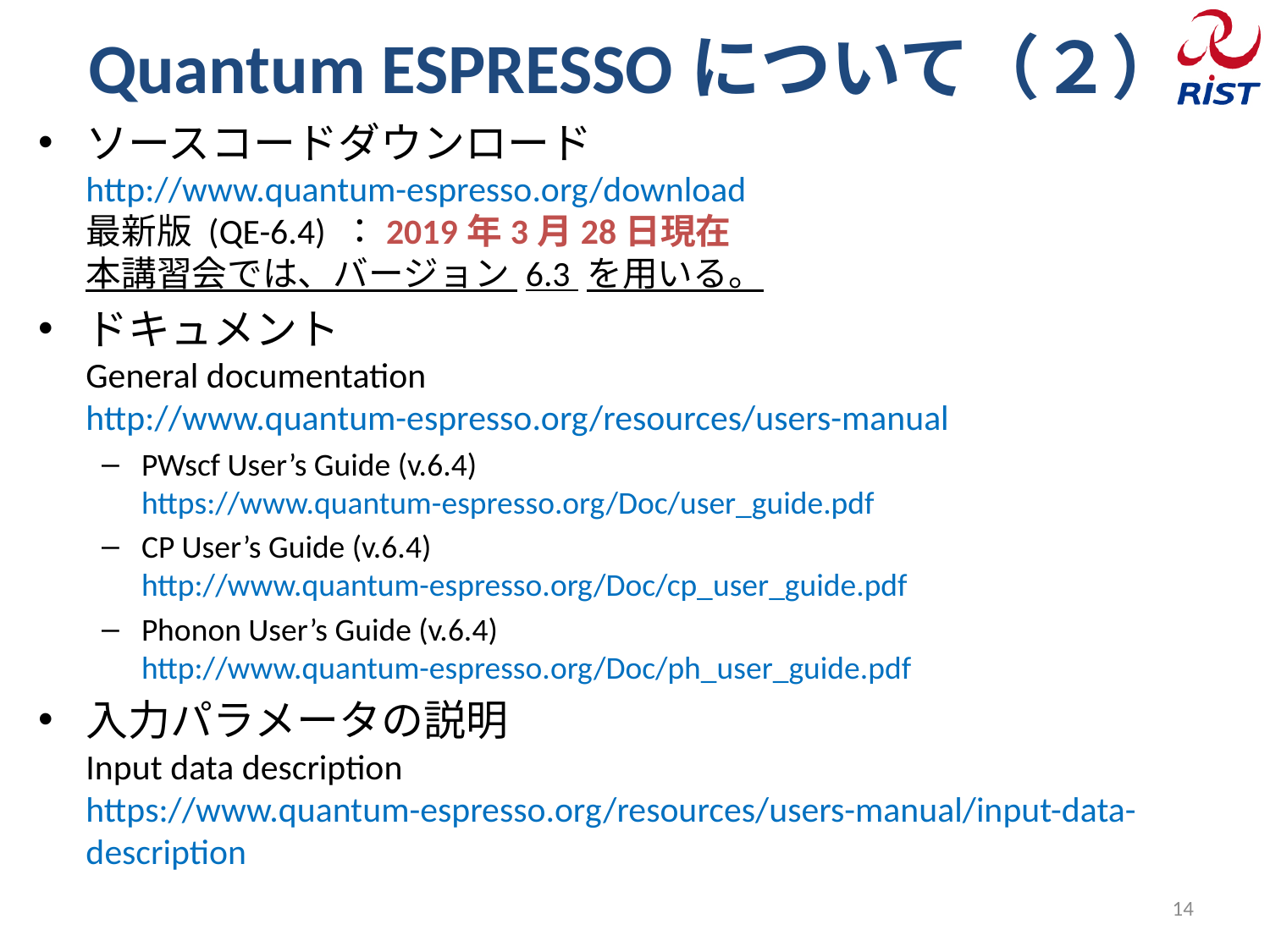

# Quantum ESPRESSOについて（２）
ソースコードダウンロード
http://www.quantum-espresso.org/download
最新版 (QE-6.4) ：2019年3月28日現在
本講習会では、バージョン 6.3 を用いる。
ドキュメント
General documentation
http://www.quantum-espresso.org/resources/users-manual
PWscf User’s Guide (v.6.4)
https://www.quantum-espresso.org/Doc/user_guide.pdf
CP User’s Guide (v.6.4)
http://www.quantum-espresso.org/Doc/cp_user_guide.pdf
Phonon User’s Guide (v.6.4)
http://www.quantum-espresso.org/Doc/ph_user_guide.pdf
入力パラメータの説明
Input data description
https://www.quantum-espresso.org/resources/users-manual/input-data-description
14